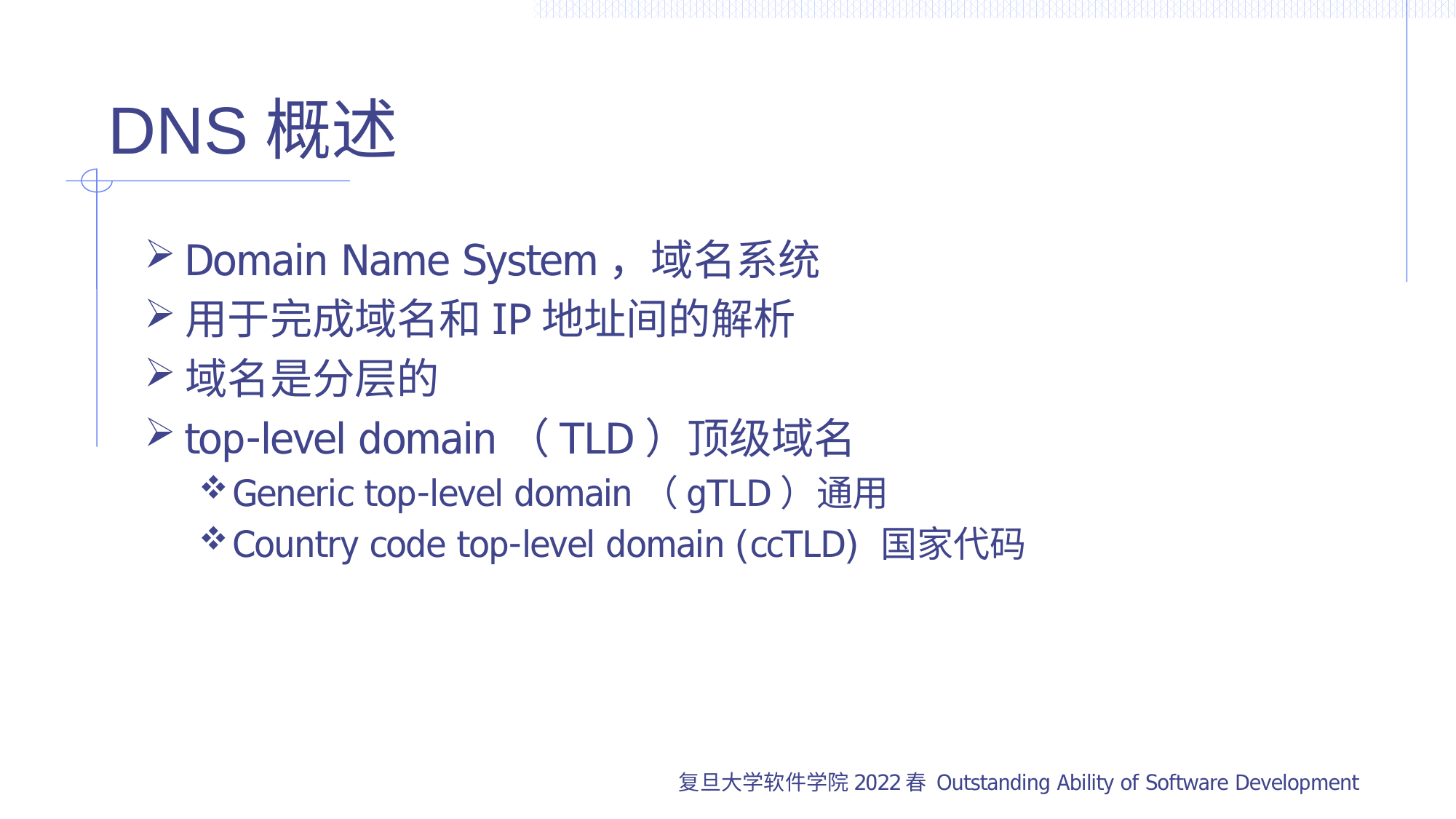

# DNS概述
Domain Name System，域名系统
用于完成域名和IP地址间的解析
域名是分层的
top-level domain（TLD）顶级域名
Generic top-level domain（gTLD）通用
Country code top-level domain (ccTLD) 国家代码